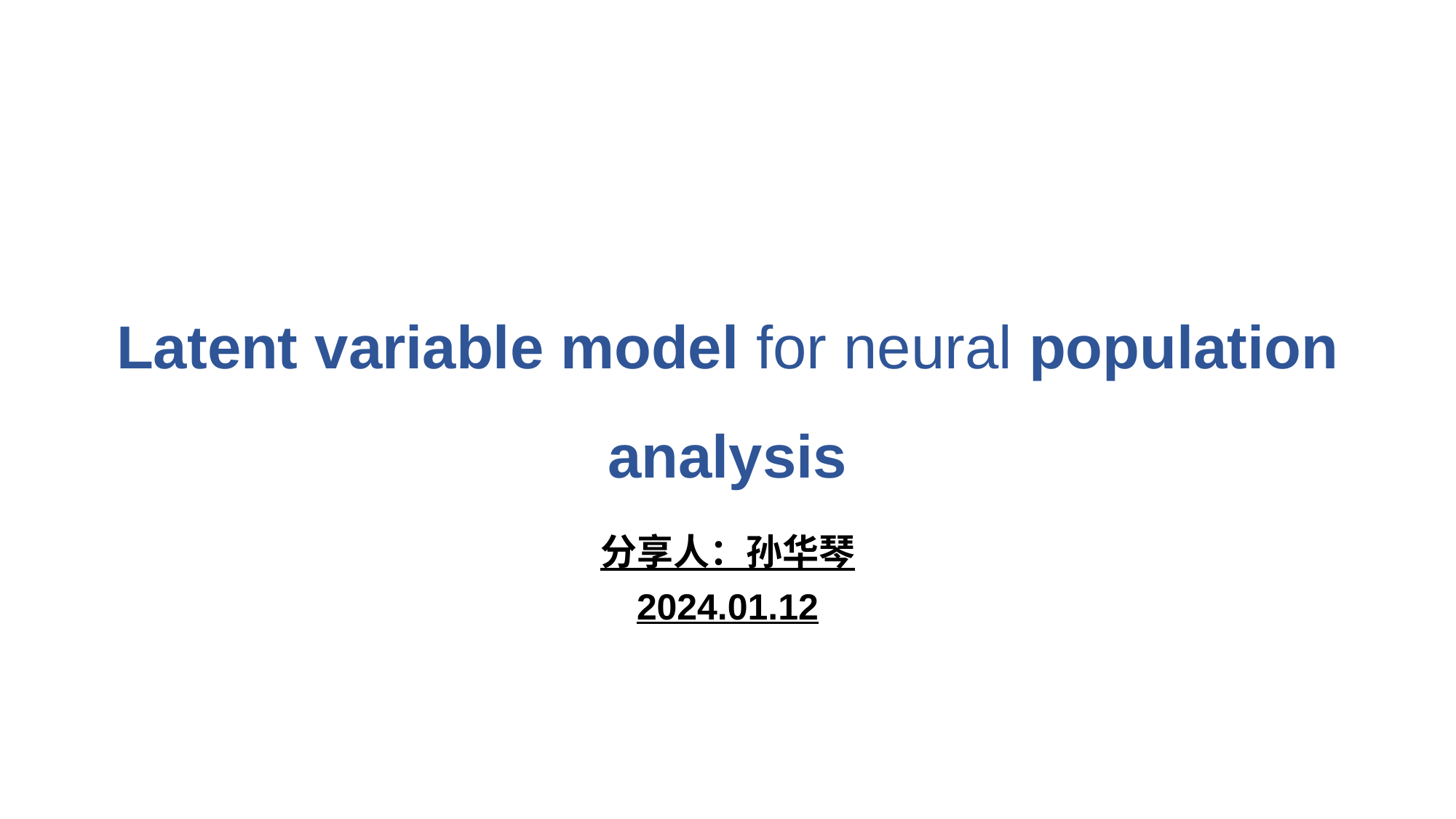

# Latent variable model for neural population analysis
分享人：孙华琴
2024.01.12